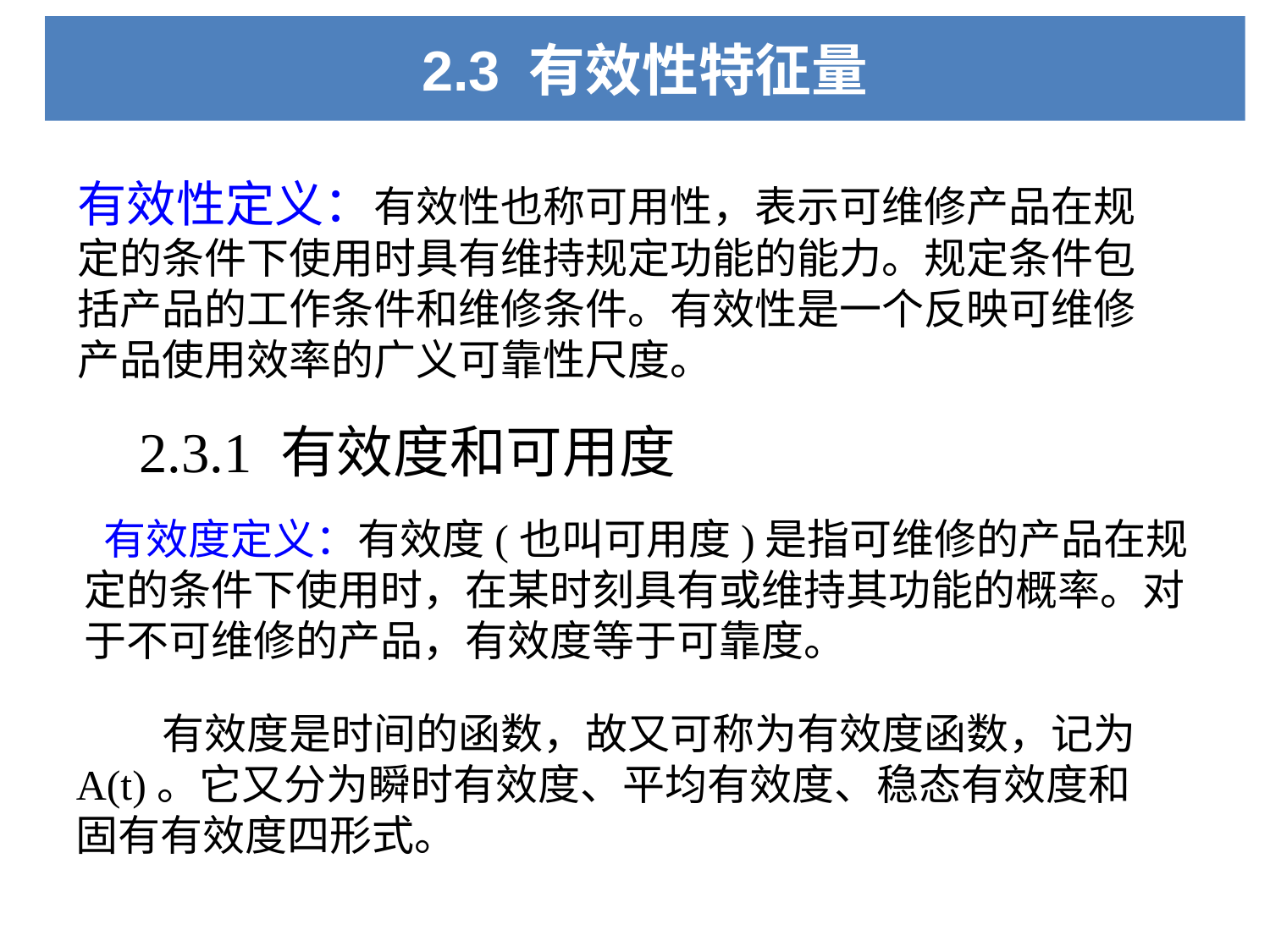

# 2.3 有效性特征量
有效性定义：有效性也称可用性，表示可维修产品在规定的条件下使用时具有维持规定功能的能力。规定条件包括产品的工作条件和维修条件。有效性是一个反映可维修产品使用效率的广义可靠性尺度。
2.3.1 有效度和可用度
 有效度定义：有效度(也叫可用度)是指可维修的产品在规定的条件下使用时，在某时刻具有或维持其功能的概率。对于不可维修的产品，有效度等于可靠度。
        有效度是时间的函数，故又可称为有效度函数，记为A(t)。它又分为瞬时有效度、平均有效度、稳态有效度和固有有效度四形式。